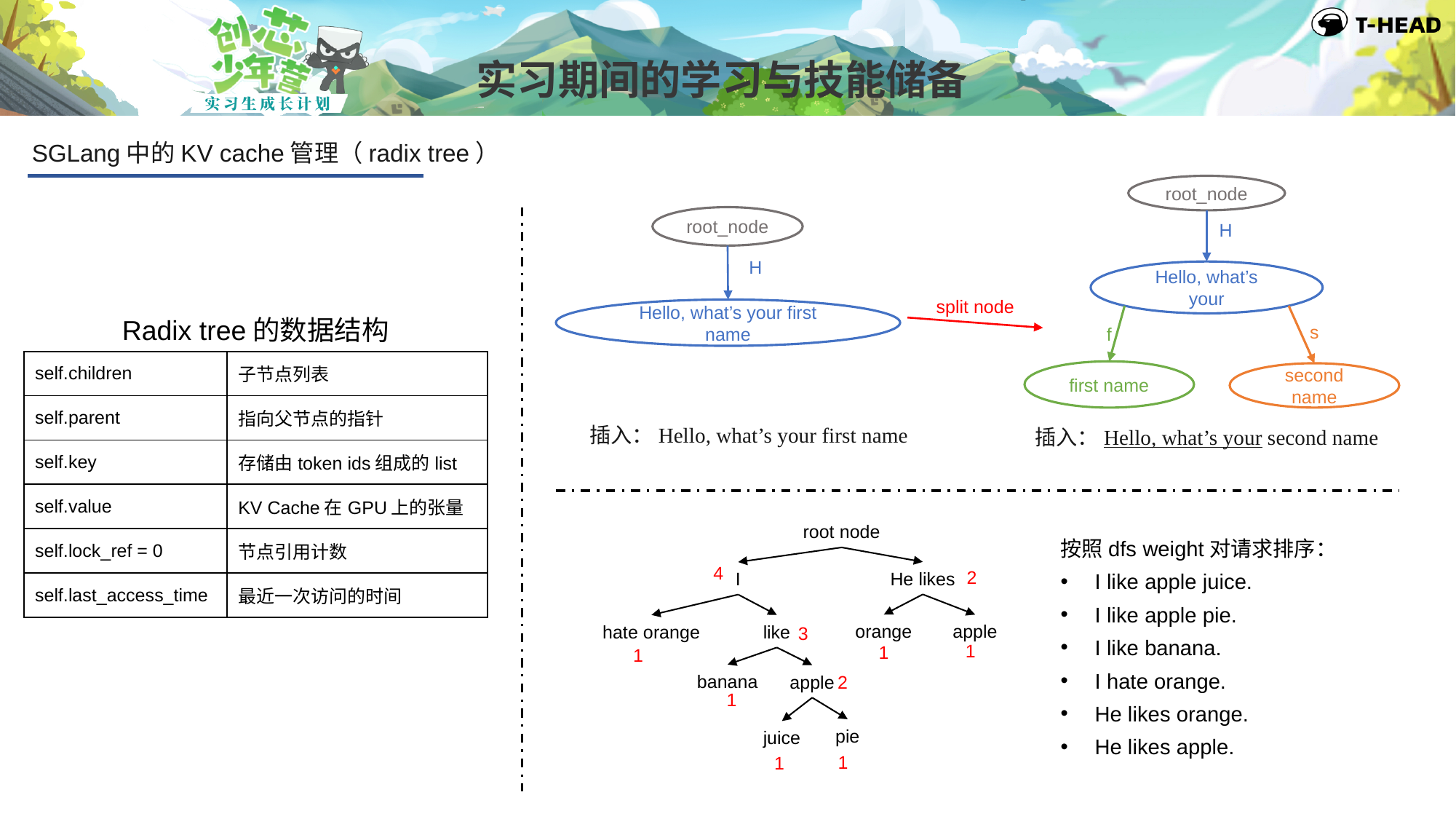

实习期间的学习与技能储备
SGLang中的KV cache管理（radix tree）
root_node
root_node
H
H
Hello, what’s your
split node
Hello, what’s your first name
Radix tree的数据结构
s
f
| self.children | 子节点列表 |
| --- | --- |
| self.parent | 指向父节点的指针 |
| self.key | 存储由token ids组成的list |
| self.value | KV Cache在GPU上的张量 |
| self.lock\_ref = 0 | 节点引用计数 |
| self.last\_access\_time | 最近一次访问的时间 |
first name
second name
插入：Hello, what’s your first name
插入：Hello, what’s your second name
root node
按照dfs weight对请求排序：
I like apple juice.
I like apple pie.
I like banana.
I hate orange.
He likes orange.
He likes apple.
4
2
He likes
I
orange
apple
hate orange
like
3
1
1
1
banana
apple
2
1
pie
juice
1
1